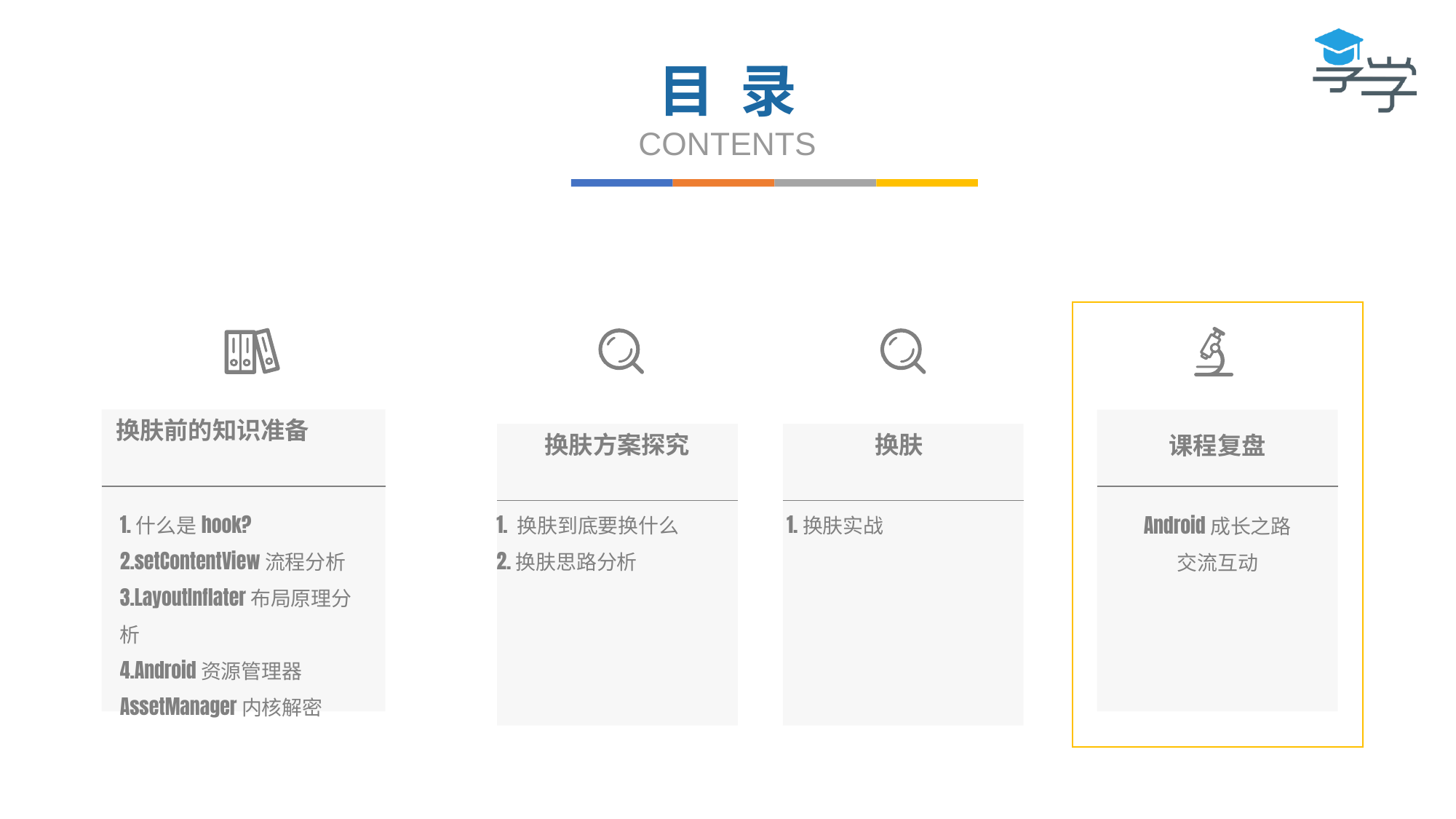

目  录
CONTENTS

换肤前的知识准备

换肤方案探究
换肤
课程复盘
1.换肤实战

1.什么是hook?
2.setContentView流程分析
3.LayoutInflater布局原理分析
4.Android资源管理器AssetManager内核解密

1. 换肤到底要换什么
2.换肤思路分析
Android成长之路
交流互动